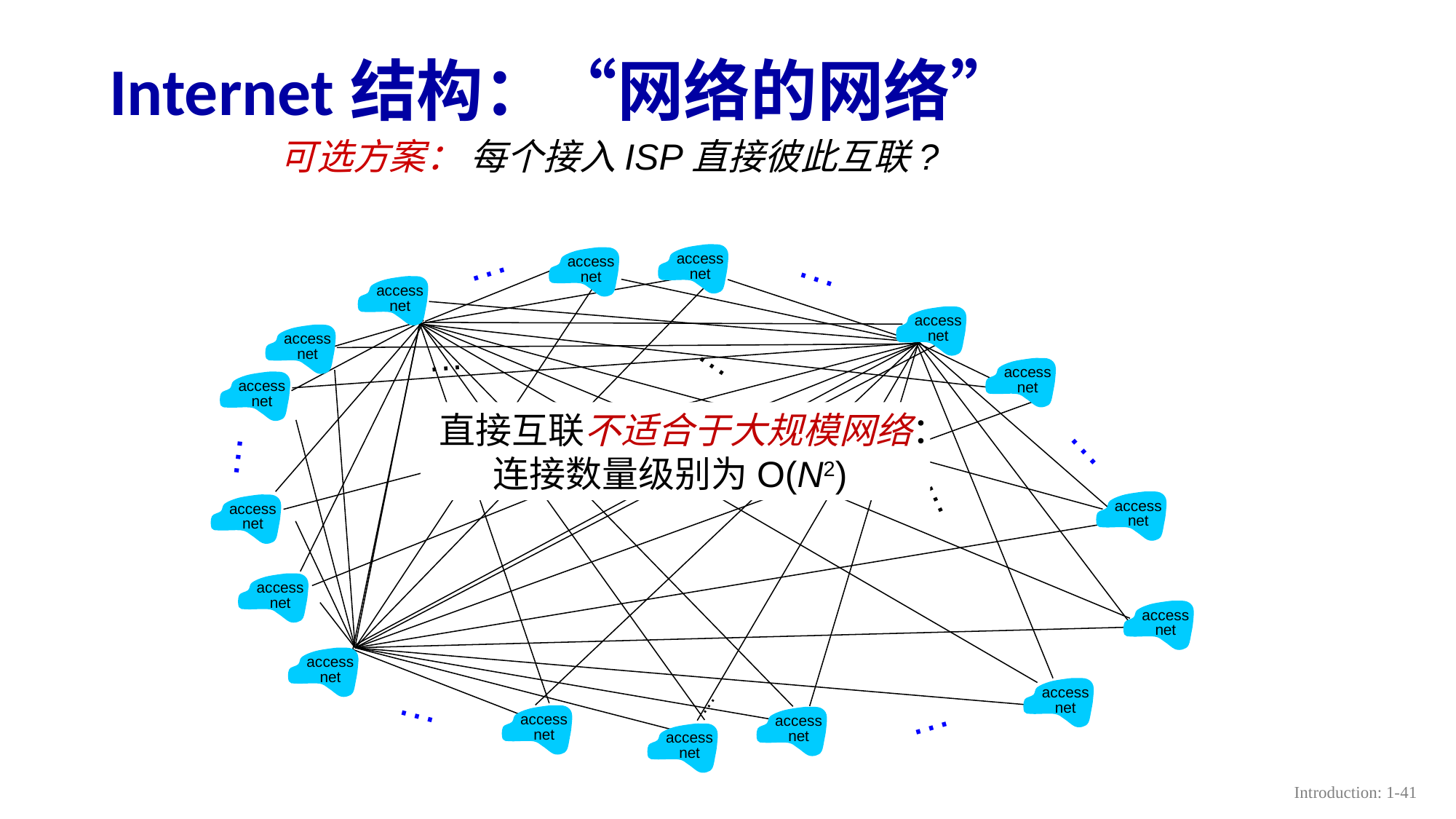

# Internet结构：“网络的网络”
可选方案： 每个接入ISP直接彼此互联?
…
…

access
net

access
net

access
net

access
net

access
net

access
net

access
net
…
…

access
net

access
net

access
net

access
net

access
net

access
net
…

access
net

access
net
…

access
net
…
…
…
…
…
直接互联不适合于大规模网络：连接数量级别为O(N2)
Introduction: 1-41